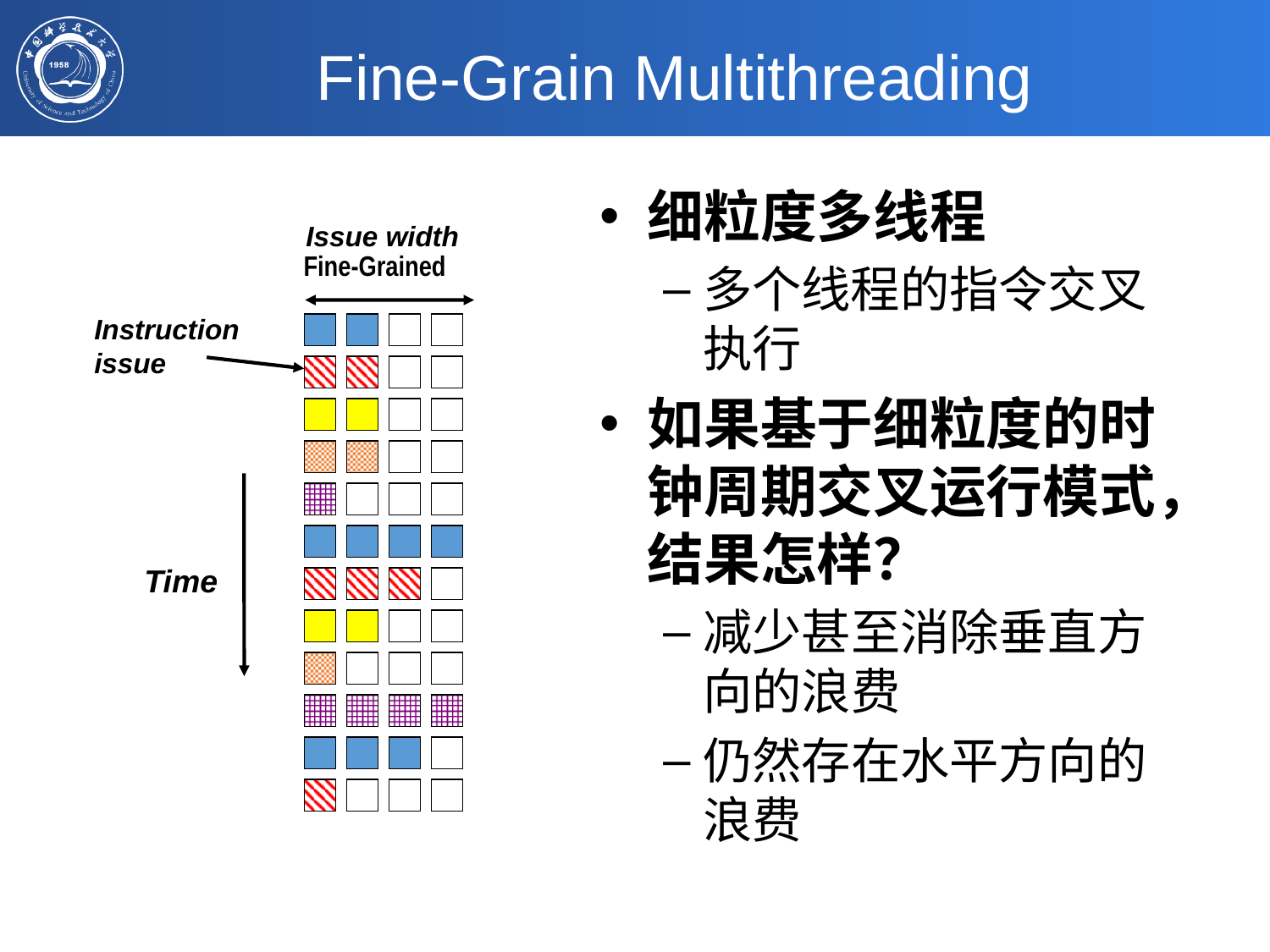

# Fine-Grain Multithreading
细粒度多线程
多个线程的指令交叉执行
如果基于细粒度的时钟周期交叉运行模式，结果怎样？
减少甚至消除垂直方向的浪费
仍然存在水平方向的浪费

Issue width
Fine-Grained

Instruction issue

Time